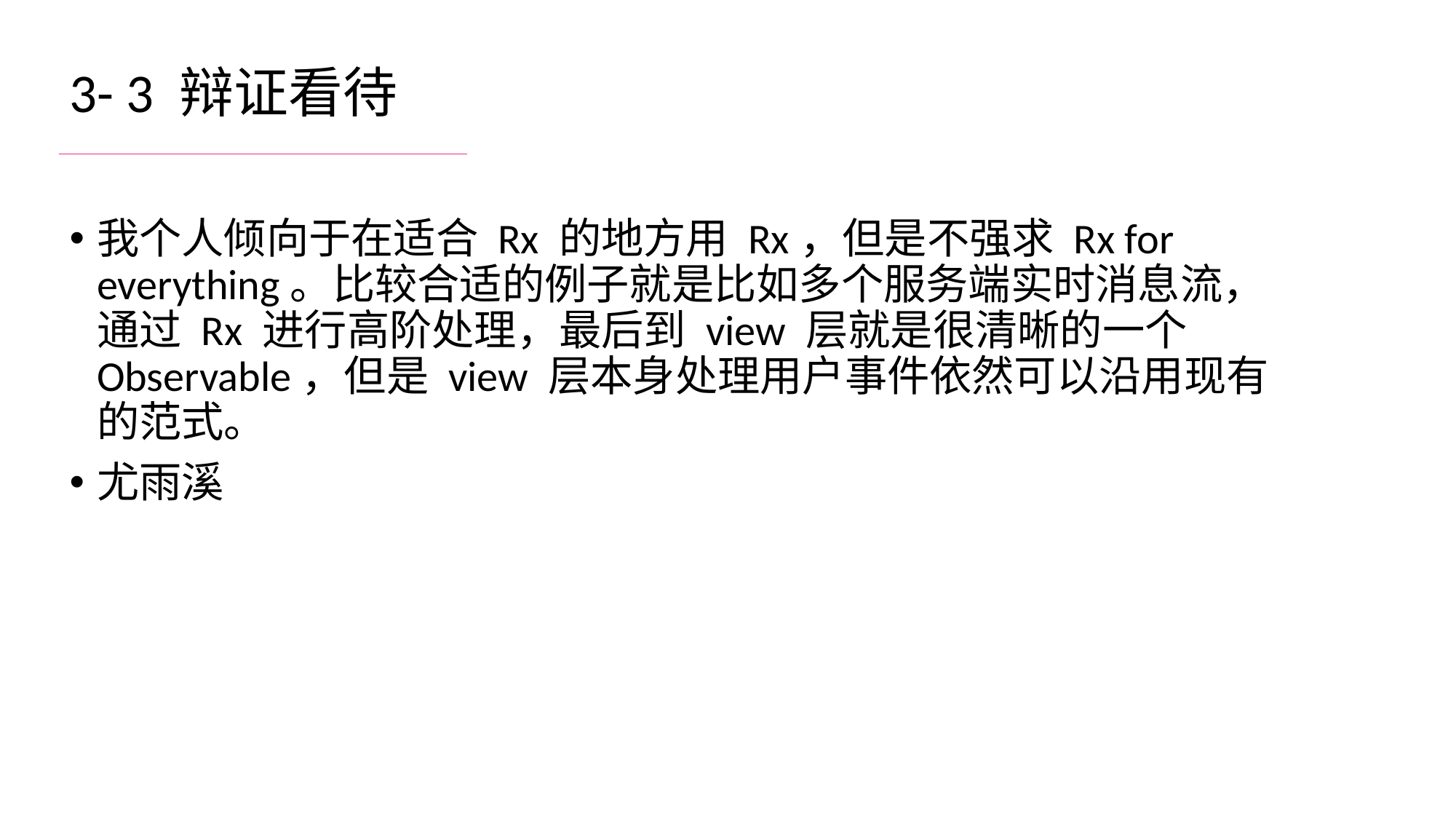

3- 3 辩证看待
我个人倾向于在适合 Rx 的地方用 Rx，但是不强求 Rx for everything。比较合适的例子就是比如多个服务端实时消息流，通过 Rx 进行高阶处理，最后到 view 层就是很清晰的一个 Observable，但是 view 层本身处理用户事件依然可以沿用现有的范式。
尤雨溪